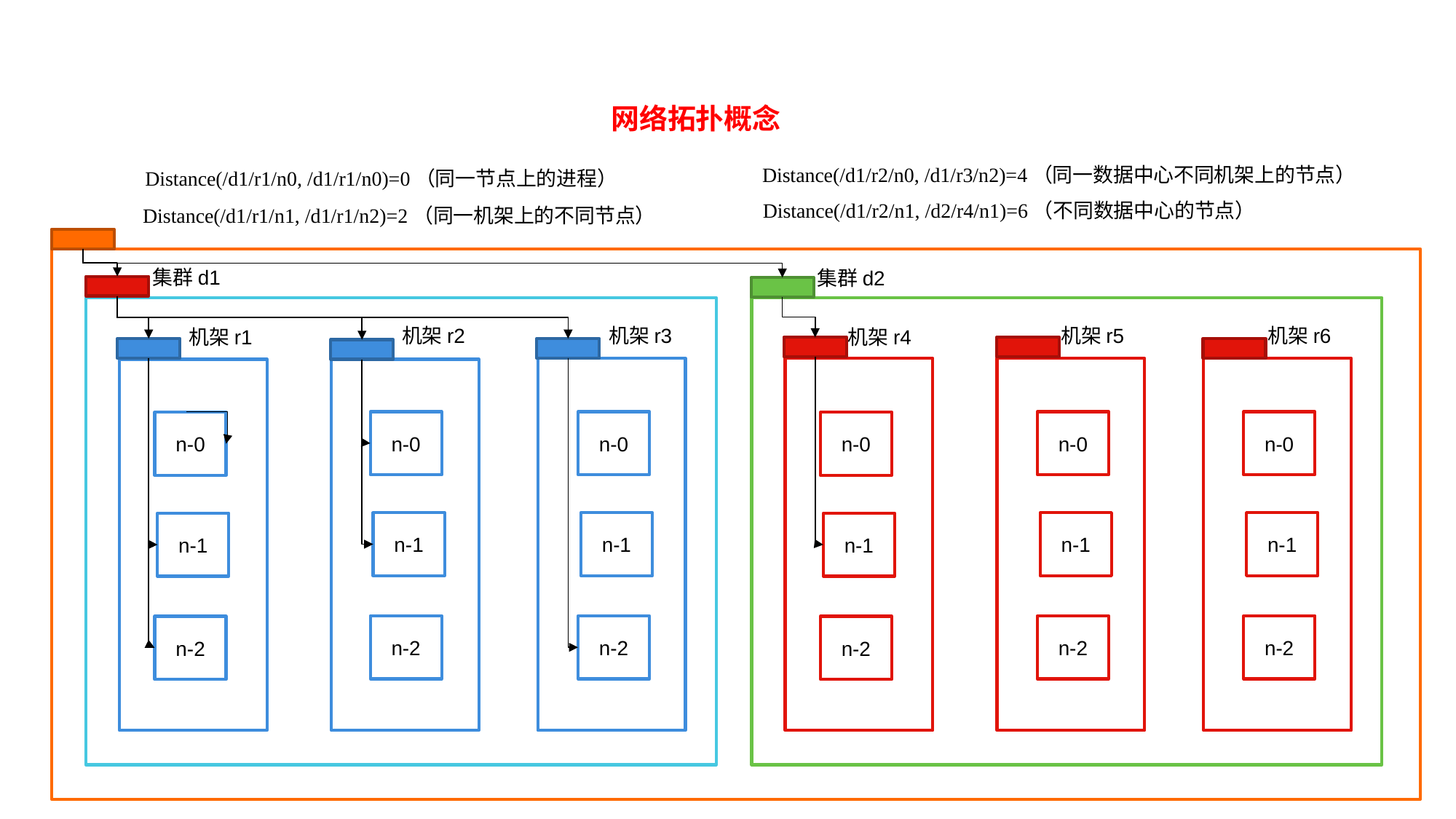

网络拓扑概念
Distance(/d1/r2/n0, /d1/r3/n2)=4（同一数据中心不同机架上的节点）
Distance(/d1/r1/n0, /d1/r1/n0)=0（同一节点上的进程）
Distance(/d1/r2/n1, /d2/r4/n1)=6（不同数据中心的节点）
Distance(/d1/r1/n1, /d1/r1/n2)=2（同一机架上的不同节点）

集群d1
集群d2

机架r6
机架r3
机架r5
机架r2
机架r4
机架r1

n-0
n-0
n-0
n-0
n-0
n-0
n-1
n-1
n-1
n-1
n-1
n-1
n-2
n-2
n-2
n-2
n-2
n-2